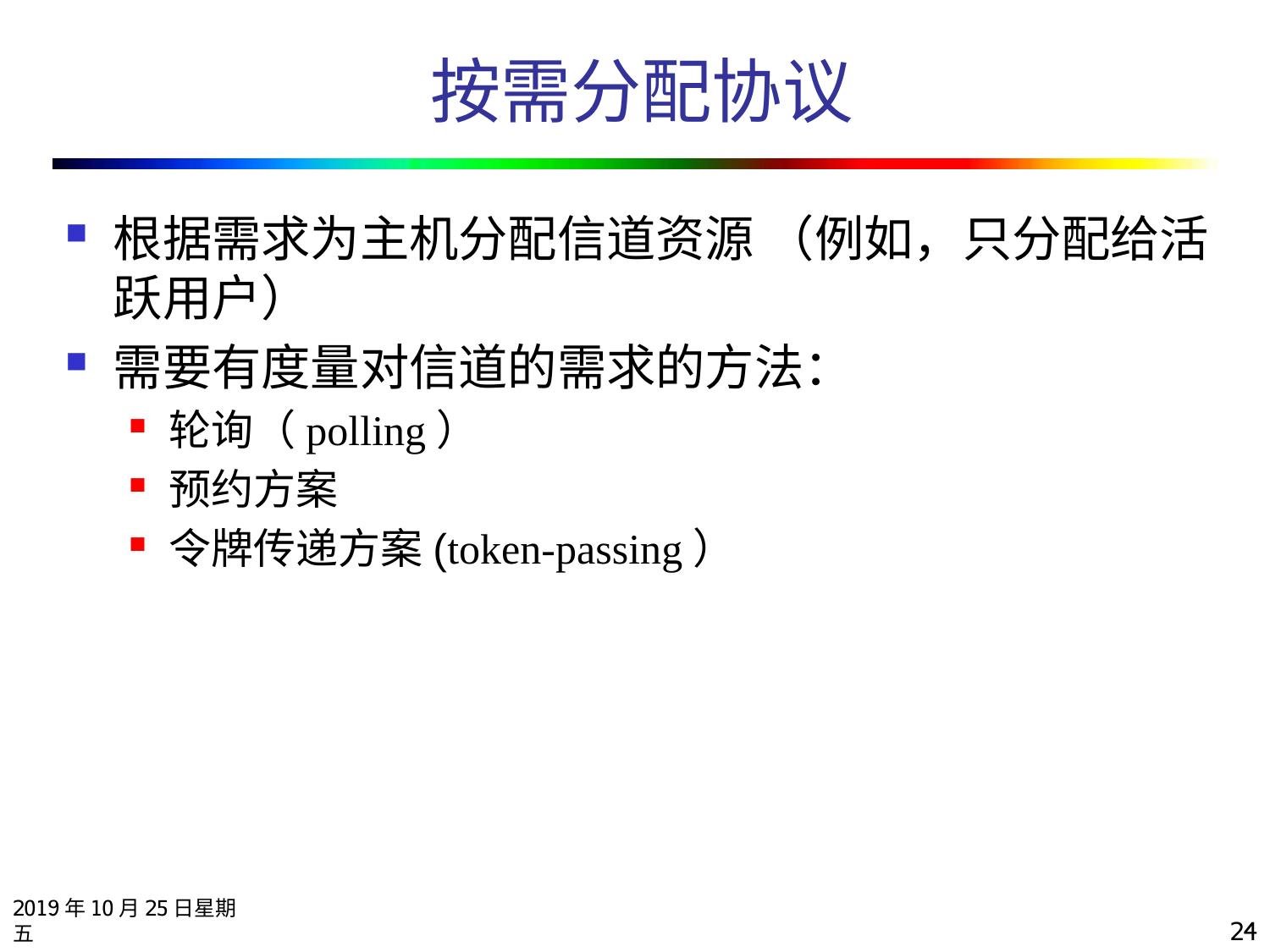

# 按需分配协议
根据需求为主机分配信道资源 （例如，只分配给活跃用户）
需要有度量对信道的需求的方法：
轮询（polling）
预约方案
令牌传递方案(token-passing）
2019年10月25日星期五
24